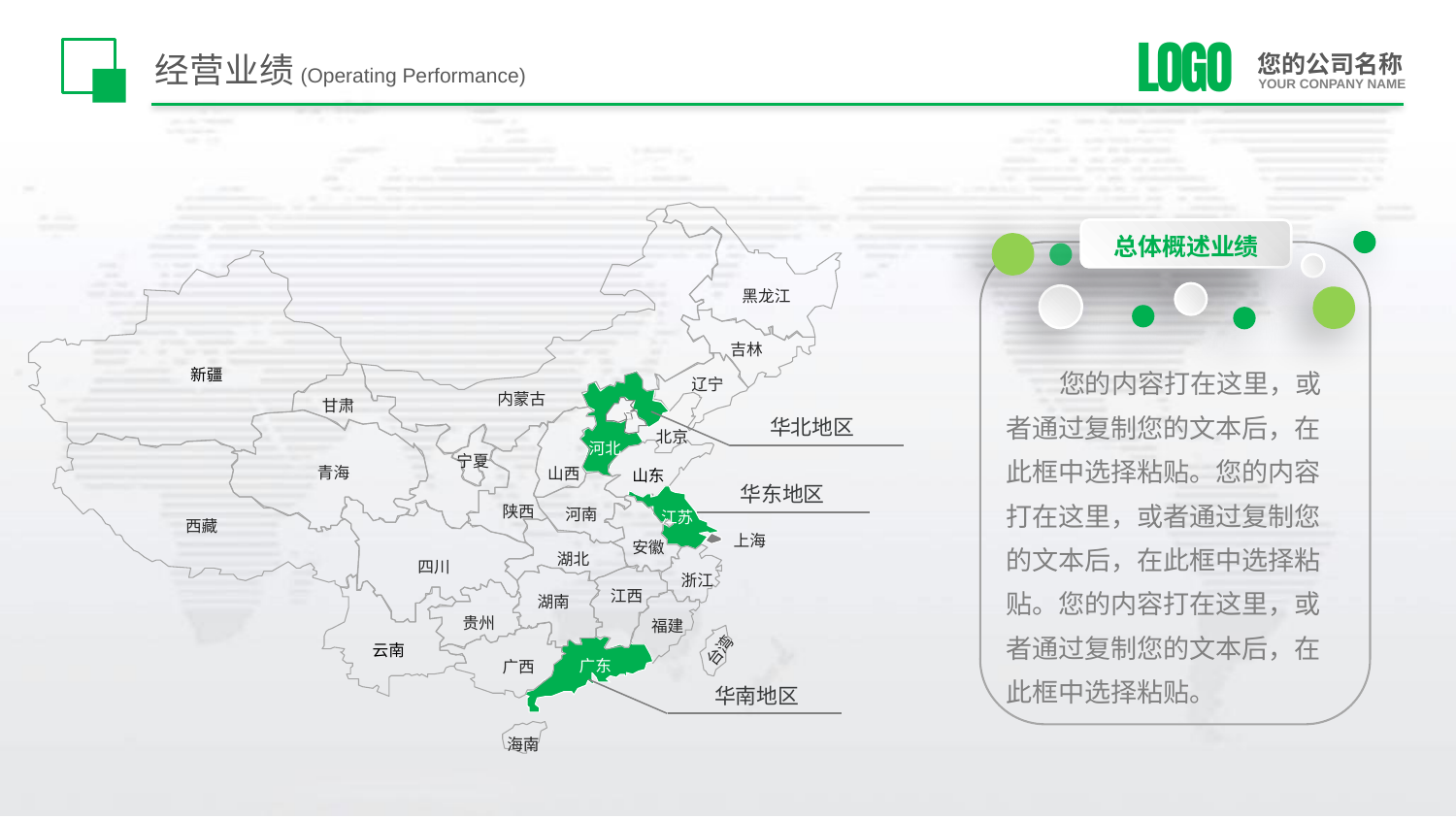

# 经营业绩(Operating Performance)

黑龙江

吉林

新疆

辽宁
内蒙古
甘肃

北京

河北

宁夏
青海
山西
山东

陕西
河南
江苏
西藏

上海

安徽

湖北
四川

浙江

江西
湖南

贵州
福建

云南
台湾
广东
广西

海南

总体概述业绩

        您的内容打在这里，或者通过复制您的文本后，在此框中选择粘贴。您的内容打在这里，或者通过复制您的文本后，在此框中选择粘贴。您的内容打在这里，或者通过复制您的文本后，在此框中选择粘贴。
华北地区
华东地区
华南地区